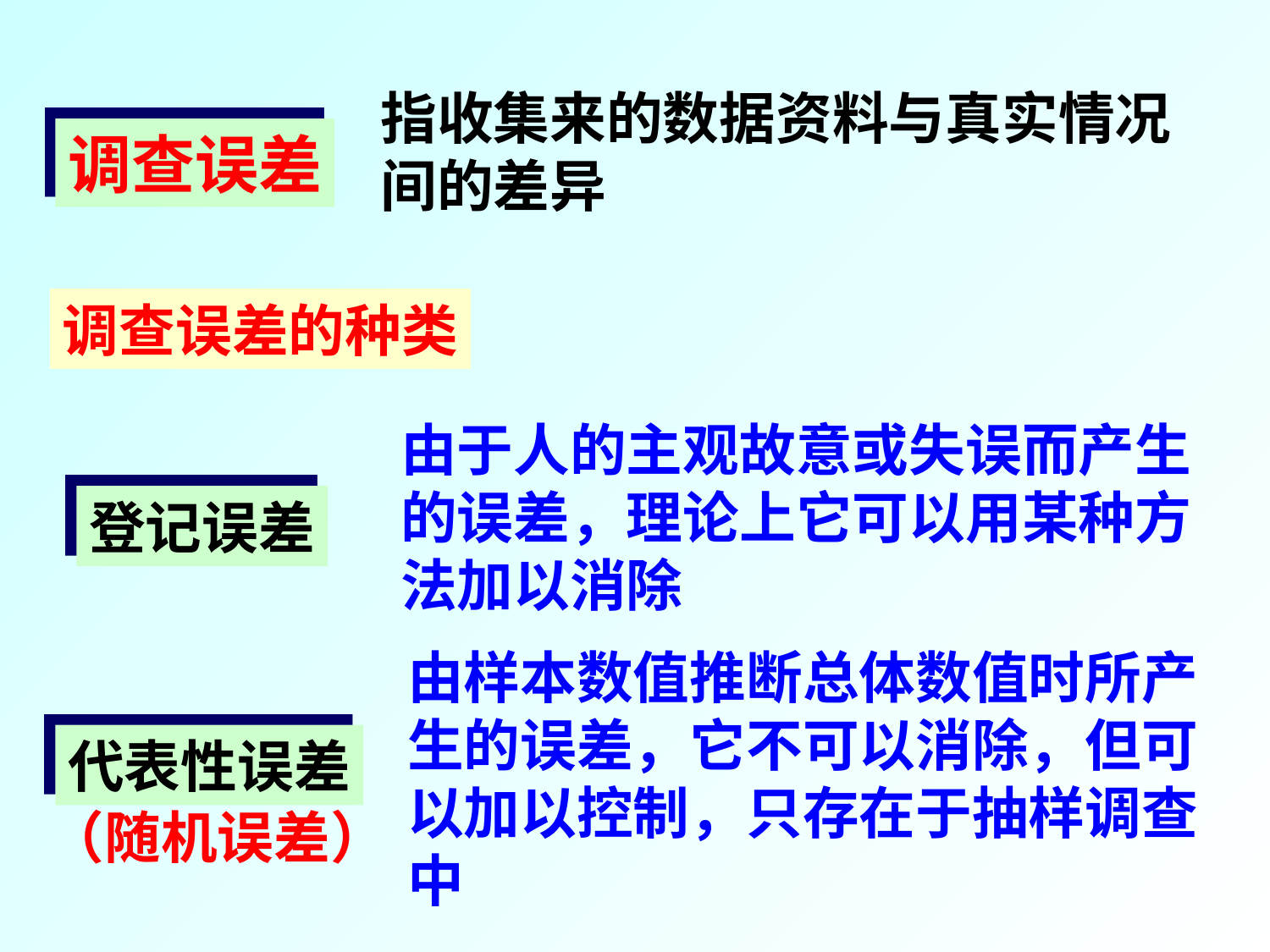

指收集来的数据资料与真实情况间的差异
调查误差
调查误差的种类
由于人的主观故意或失误而产生的误差，理论上它可以用某种方法加以消除
登记误差

由样本数值推断总体数值时所产生的误差，它不可以消除，但可以加以控制，只存在于抽样调查中
代表性误差
（随机误差）